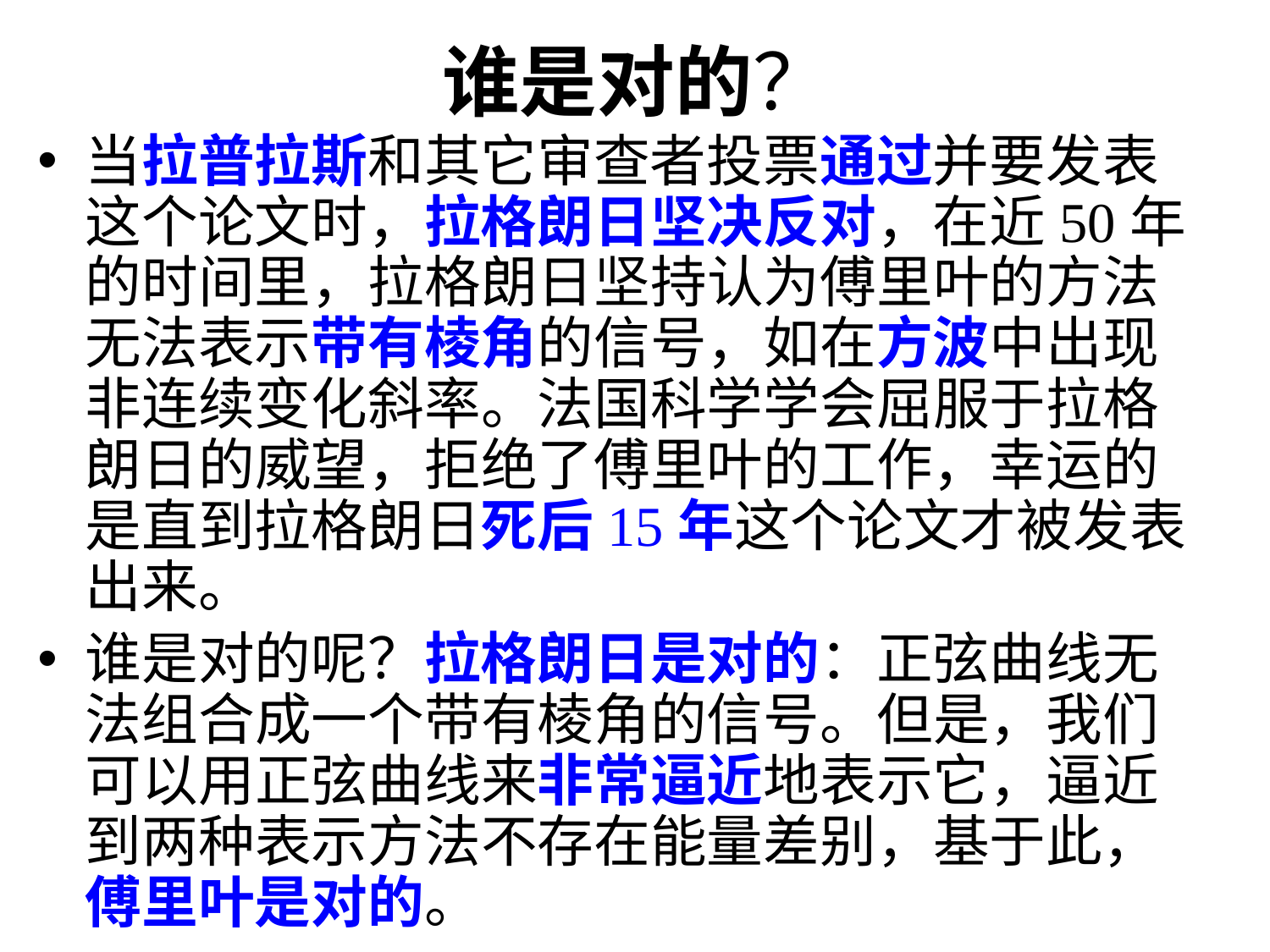

# 谁是对的？
当拉普拉斯和其它审查者投票通过并要发表这个论文时，拉格朗日坚决反对，在近50年的时间里，拉格朗日坚持认为傅里叶的方法无法表示带有棱角的信号，如在方波中出现非连续变化斜率。法国科学学会屈服于拉格朗日的威望，拒绝了傅里叶的工作，幸运的是直到拉格朗日死后15年这个论文才被发表出来。
谁是对的呢？拉格朗日是对的：正弦曲线无法组合成一个带有棱角的信号。但是，我们可以用正弦曲线来非常逼近地表示它，逼近到两种表示方法不存在能量差别，基于此，傅里叶是对的。